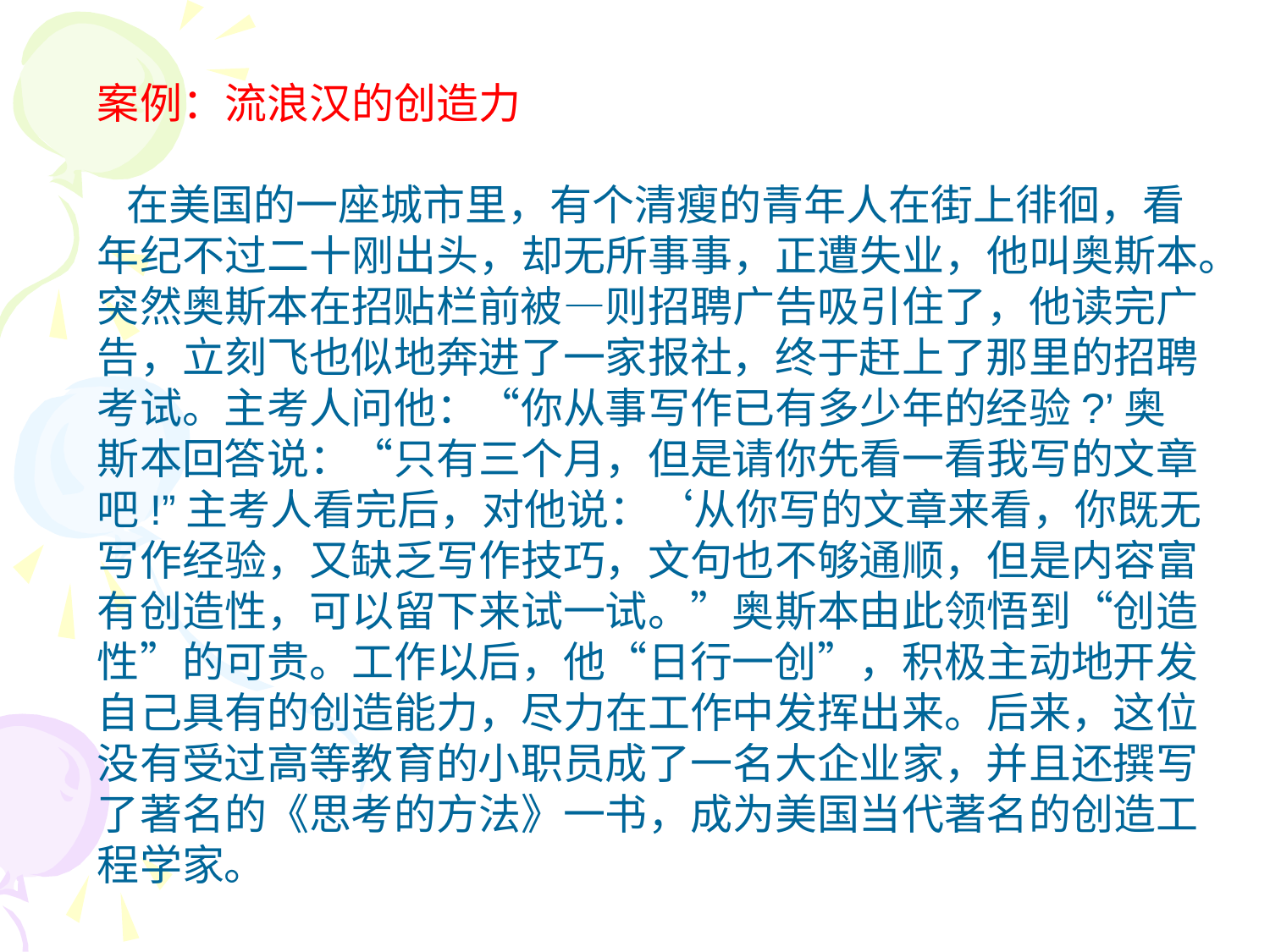

案例：流浪汉的创造力

  在美国的一座城市里，有个清瘦的青年人在街上徘徊，看年纪不过二十刚出头，却无所事事，正遭失业，他叫奥斯本。突然奥斯本在招贴栏前被—则招聘广告吸引住了，他读完广告，立刻飞也似地奔进了一家报社，终于赶上了那里的招聘考试。主考人问他：“你从事写作已有多少年的经验?’奥斯本回答说：“只有三个月，但是请你先看一看我写的文章吧!”主考人看完后，对他说：‘从你写的文章来看，你既无写作经验，又缺乏写作技巧，文句也不够通顺，但是内容富有创造性，可以留下来试一试。”奥斯本由此领悟到“创造性”的可贵。工作以后，他“日行一创”，积极主动地开发自己具有的创造能力，尽力在工作中发挥出来。后来，这位没有受过高等教育的小职员成了一名大企业家，并且还撰写了著名的《思考的方法》一书，成为美国当代著名的创造工程学家。